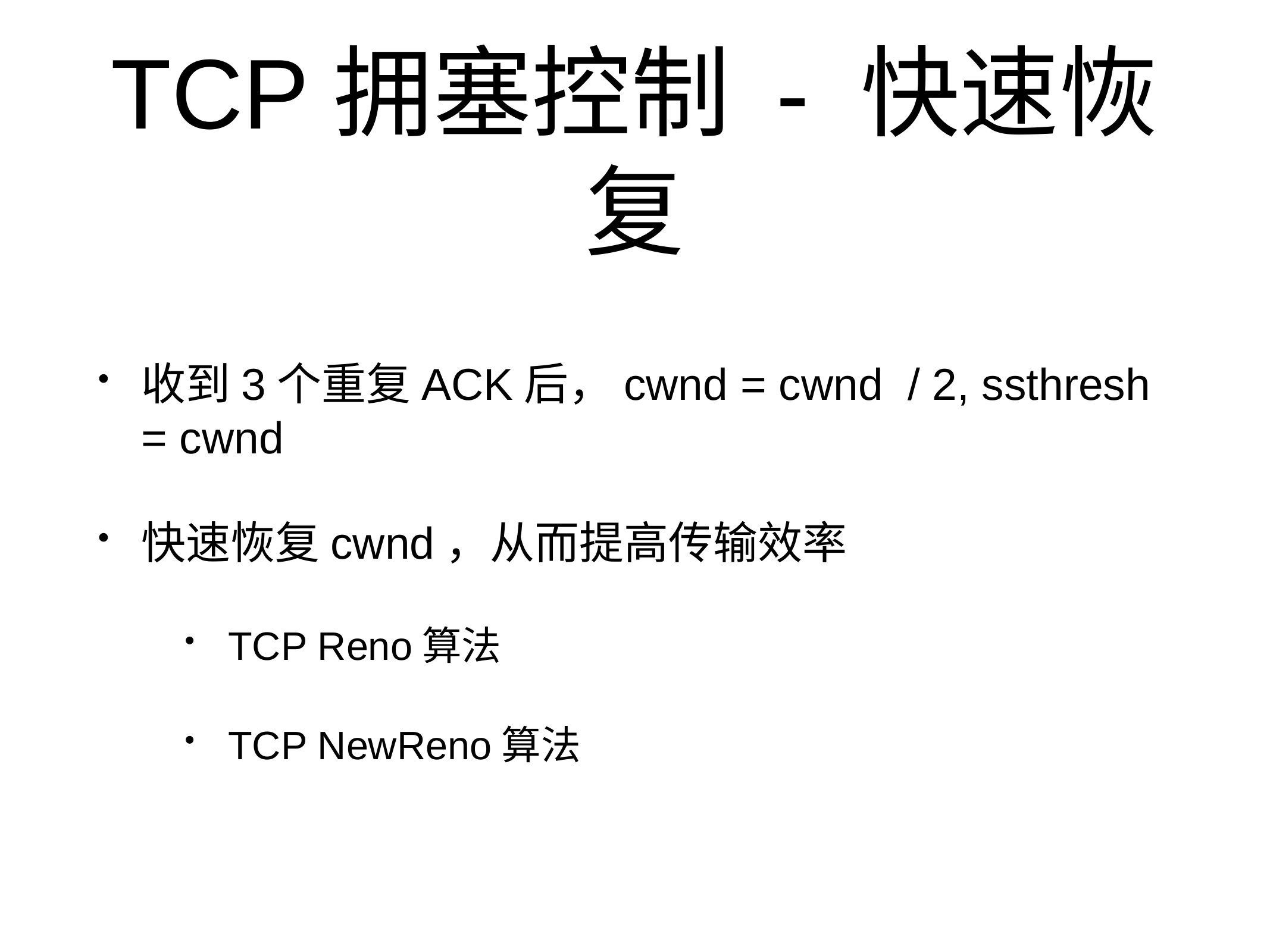

# TCP拥塞控制 - 快速恢复
收到3个重复ACK后，cwnd = cwnd  / 2, ssthresh = cwnd
快速恢复cwnd，从而提高传输效率
TCP Reno算法
TCP NewReno算法